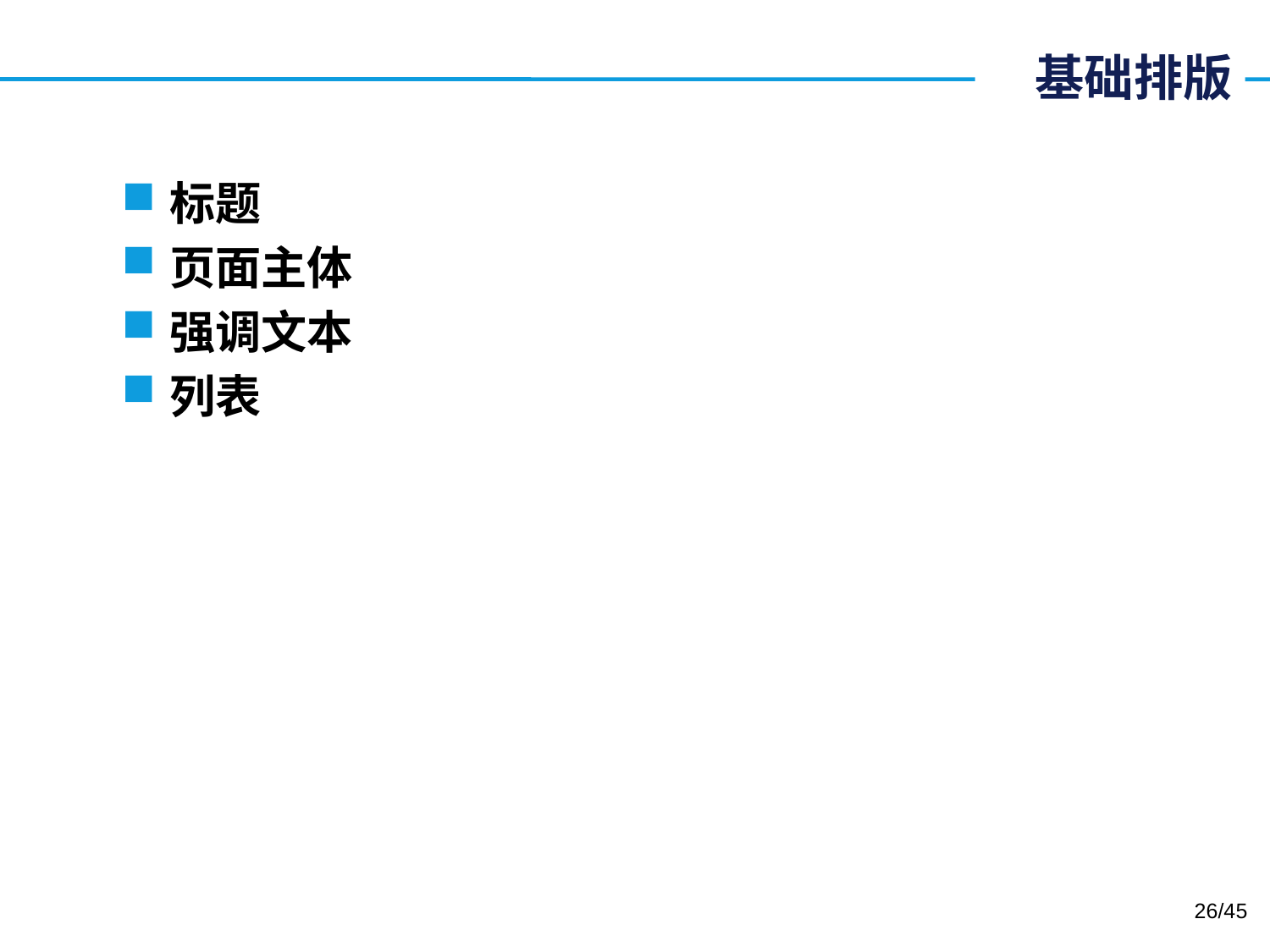

# 基础排版
标题
页面主体
强调文本
列表
26/45